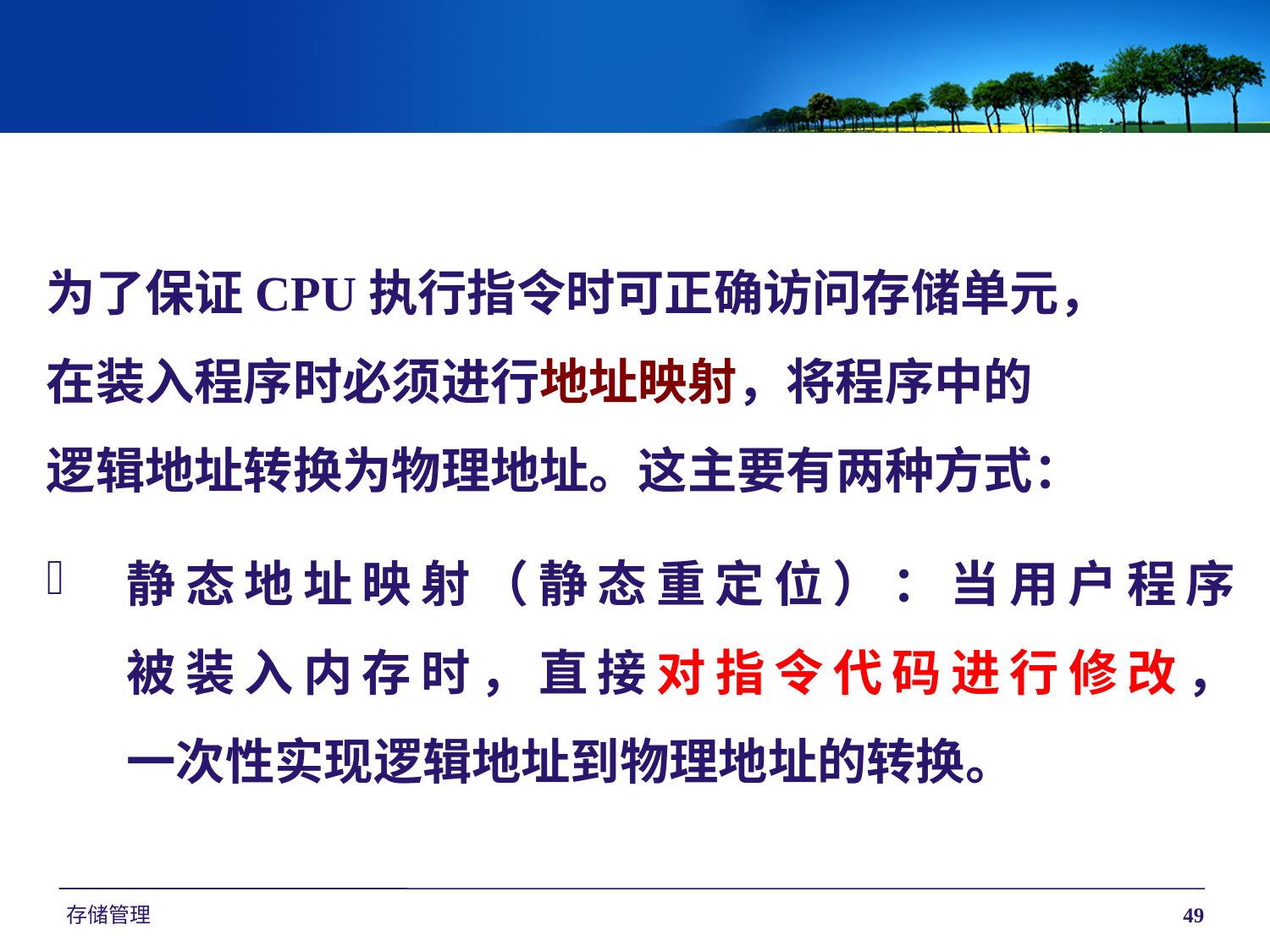

为了保证CPU执行指令时可正确访问存储单元，
在装入程序时必须进行地址映射，将程序中的
逻辑地址转换为物理地址。这主要有两种方式：
静态地址映射（静态重定位）：当用户程序
被装入内存时，直接对指令代码进行修改，
一次性实现逻辑地址到物理地址的转换。
存储管理
49